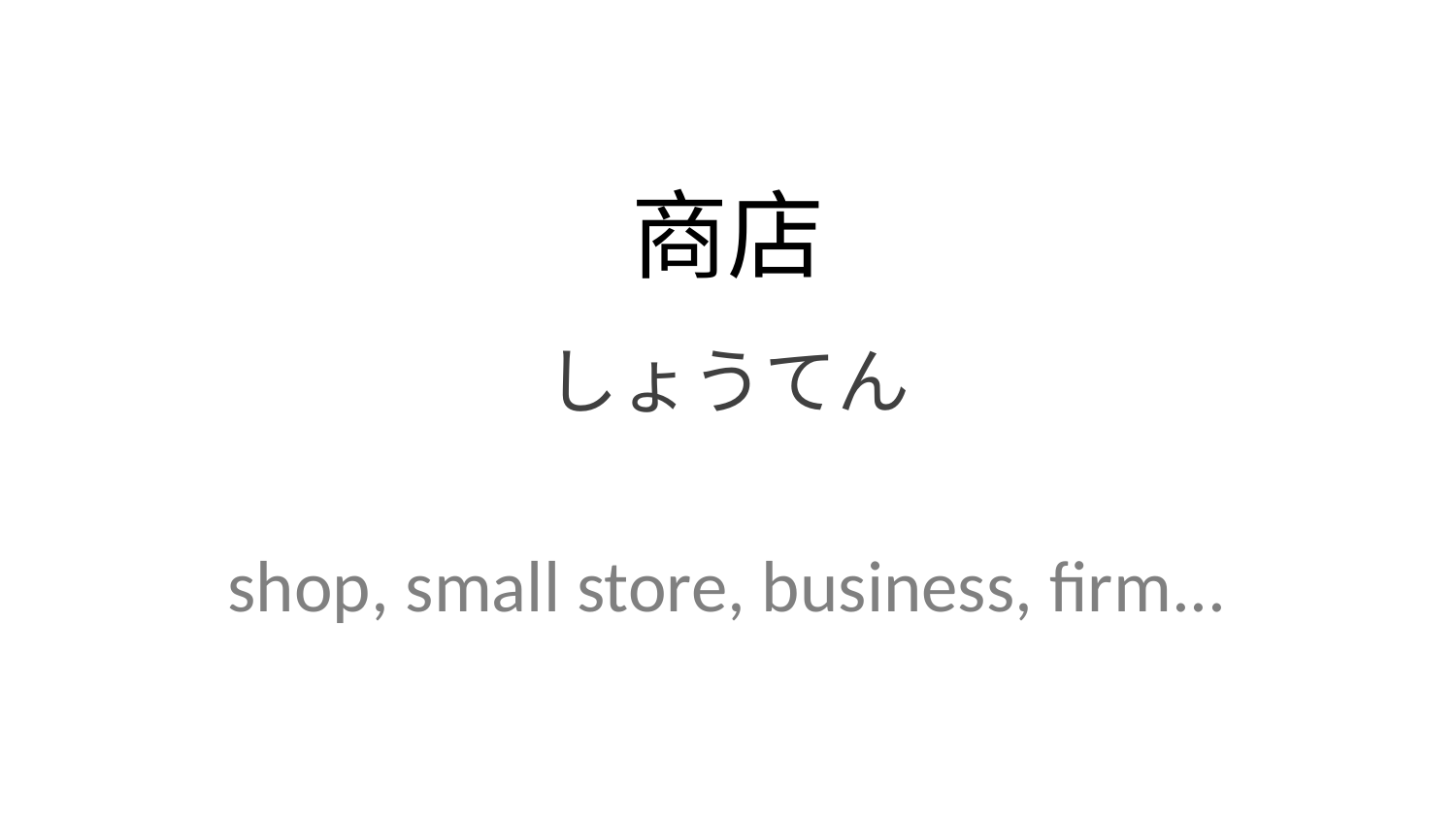

商店

しょうてん
shop, small store, business, firm...